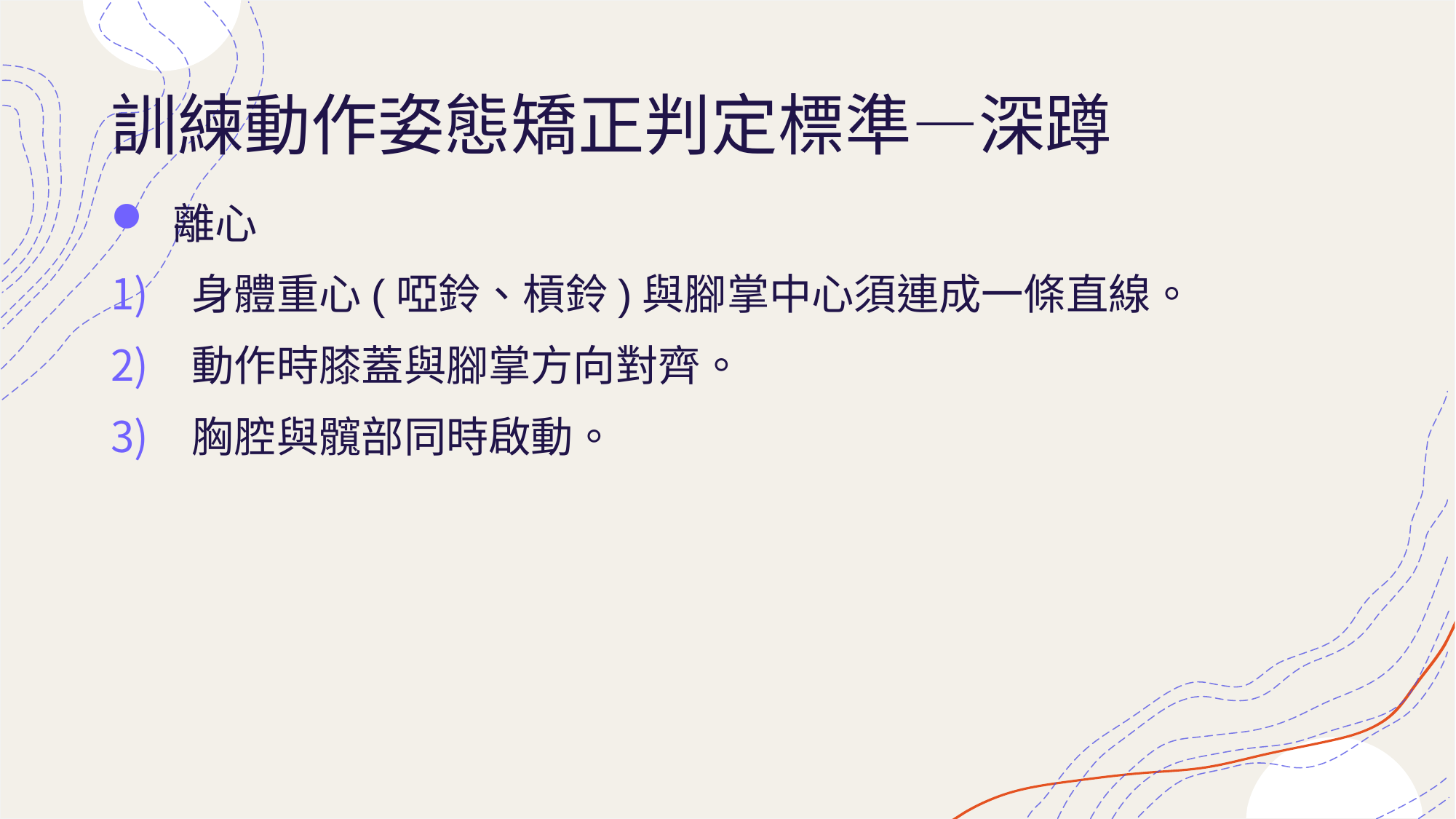

# 訓練動作姿態矯正判定標準—深蹲
 離心
 身體重心(啞鈴、槓鈴)與腳掌中心須連成一條直線。
 動作時膝蓋與腳掌方向對齊。
 胸腔與髖部同時啟動。